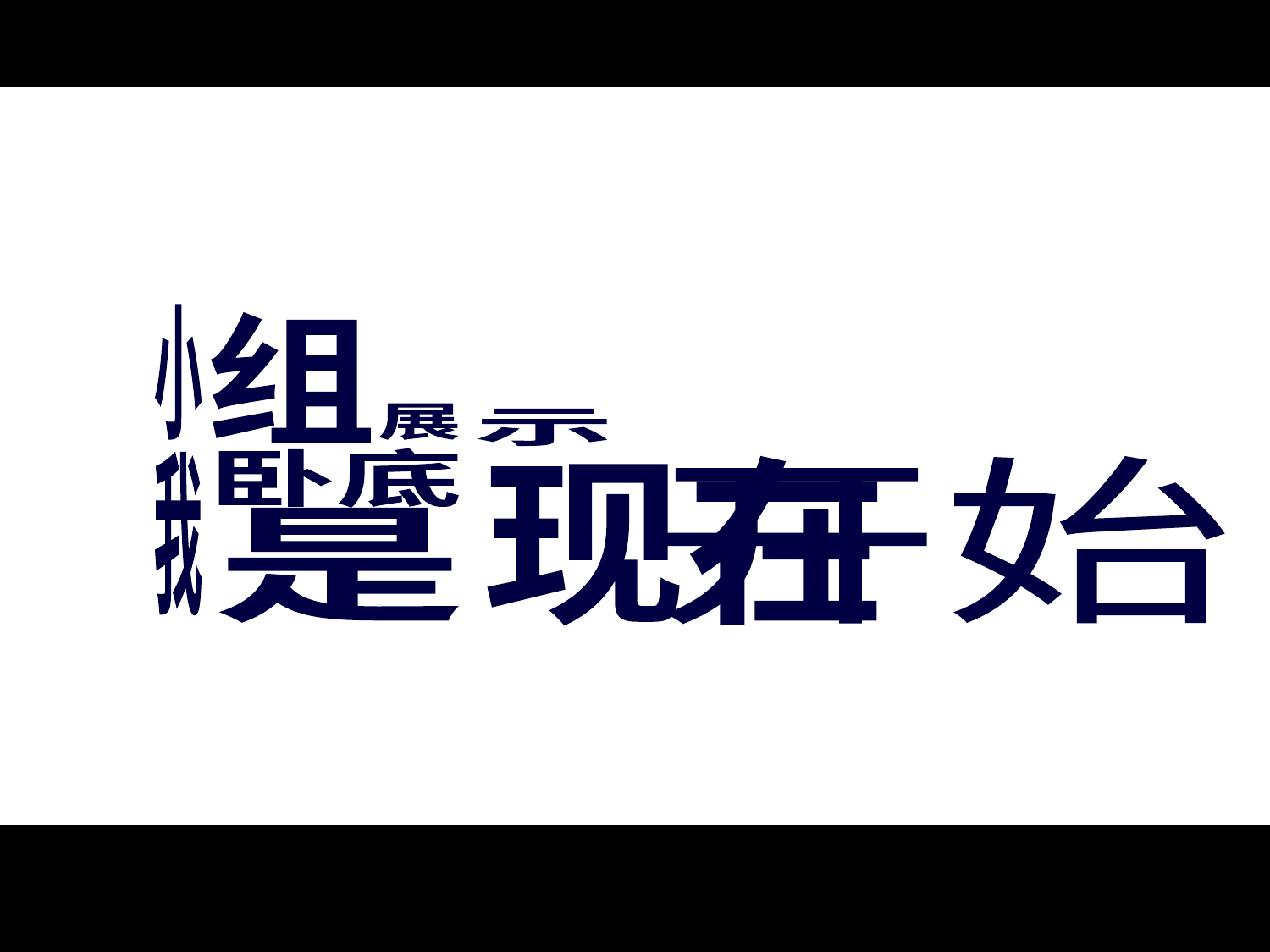

小
组
展
卧底
我
是
示
现在
开始